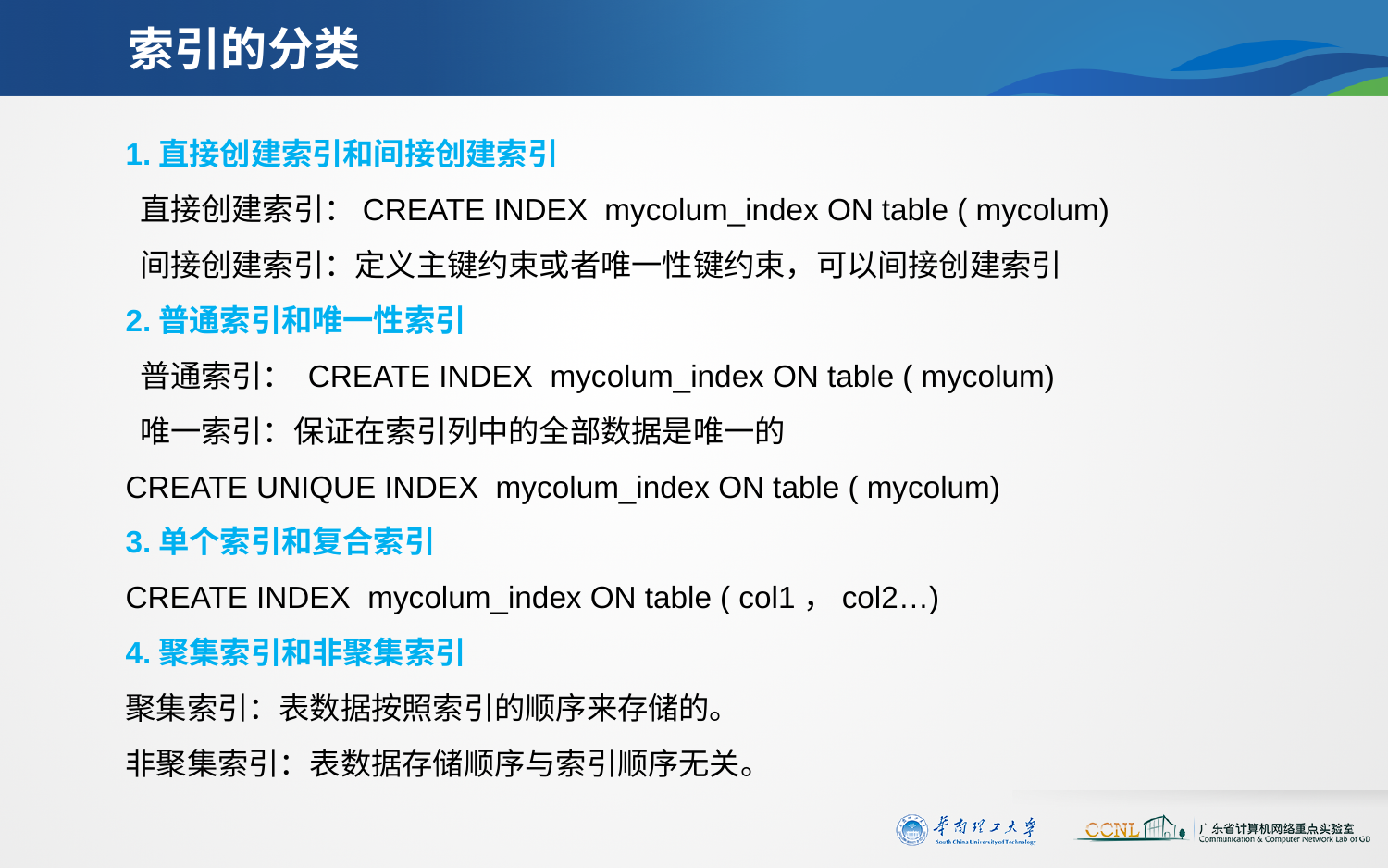

# 索引的分类
1.直接创建索引和间接创建索引
 直接创建索引：CREATE INDEX  mycolum_index ON table ( mycolum)
 间接创建索引：定义主键约束或者唯一性键约束，可以间接创建索引
2.普通索引和唯一性索引
 普通索引： CREATE INDEX  mycolum_index ON table ( mycolum)
 唯一索引：保证在索引列中的全部数据是唯一的
CREATE UNIQUE INDEX  mycolum_index ON table ( mycolum)
3.单个索引和复合索引
CREATE INDEX  mycolum_index ON table ( col1，col2…)
4.聚集索引和非聚集索引
聚集索引：表数据按照索引的顺序来存储的。
非聚集索引：表数据存储顺序与索引顺序无关。